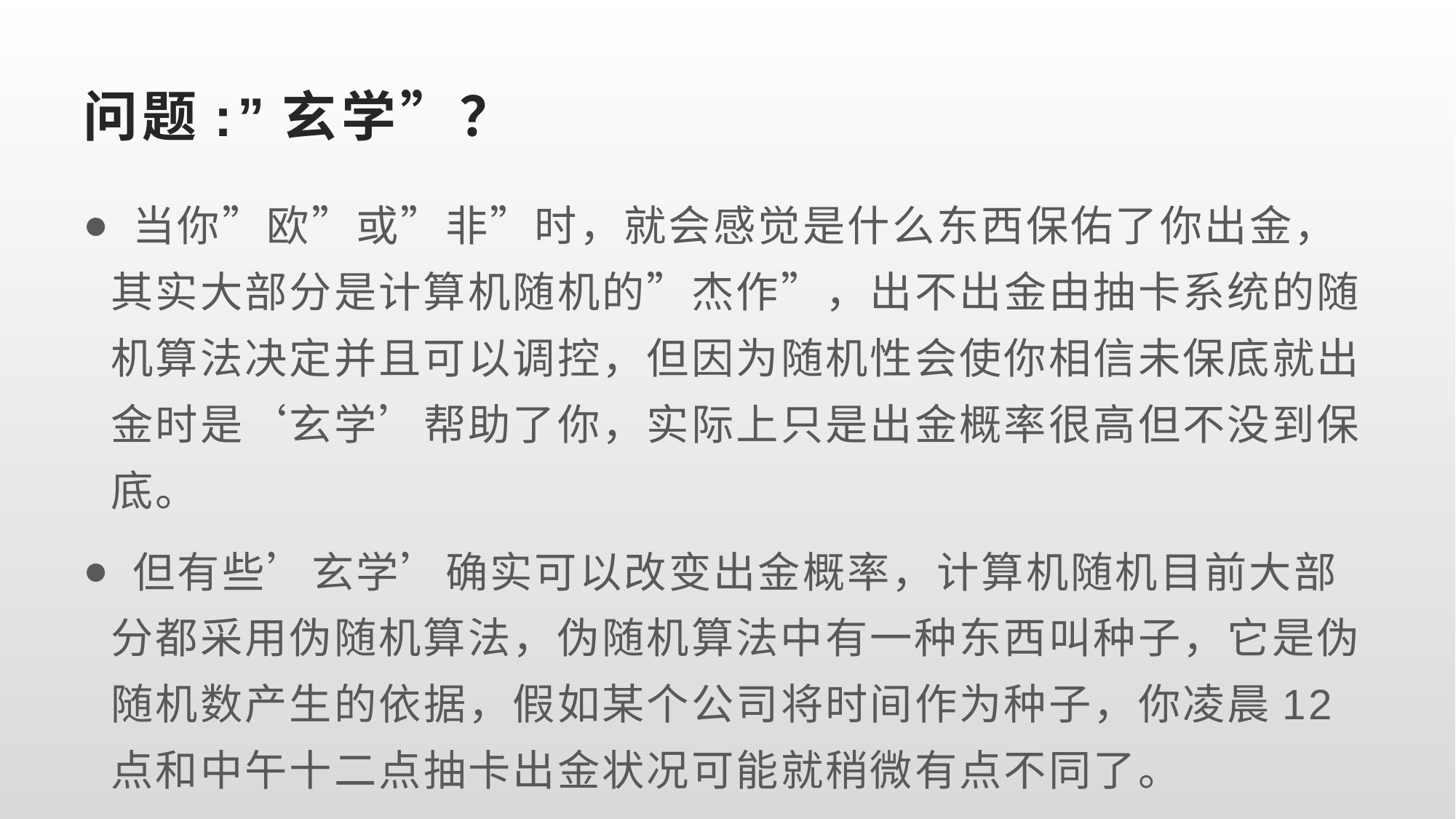

# 问题:”玄学”？
 当你”欧”或”非”时，就会感觉是什么东西保佑了你出金，其实大部分是计算机随机的”杰作”，出不出金由抽卡系统的随机算法决定并且可以调控，但因为随机性会使你相信未保底就出金时是‘玄学’帮助了你，实际上只是出金概率很高但不没到保底。
 但有些’玄学’确实可以改变出金概率，计算机随机目前大部分都采用伪随机算法，伪随机算法中有一种东西叫种子，它是伪随机数产生的依据，假如某个公司将时间作为种子，你凌晨12点和中午十二点抽卡出金状况可能就稍微有点不同了。